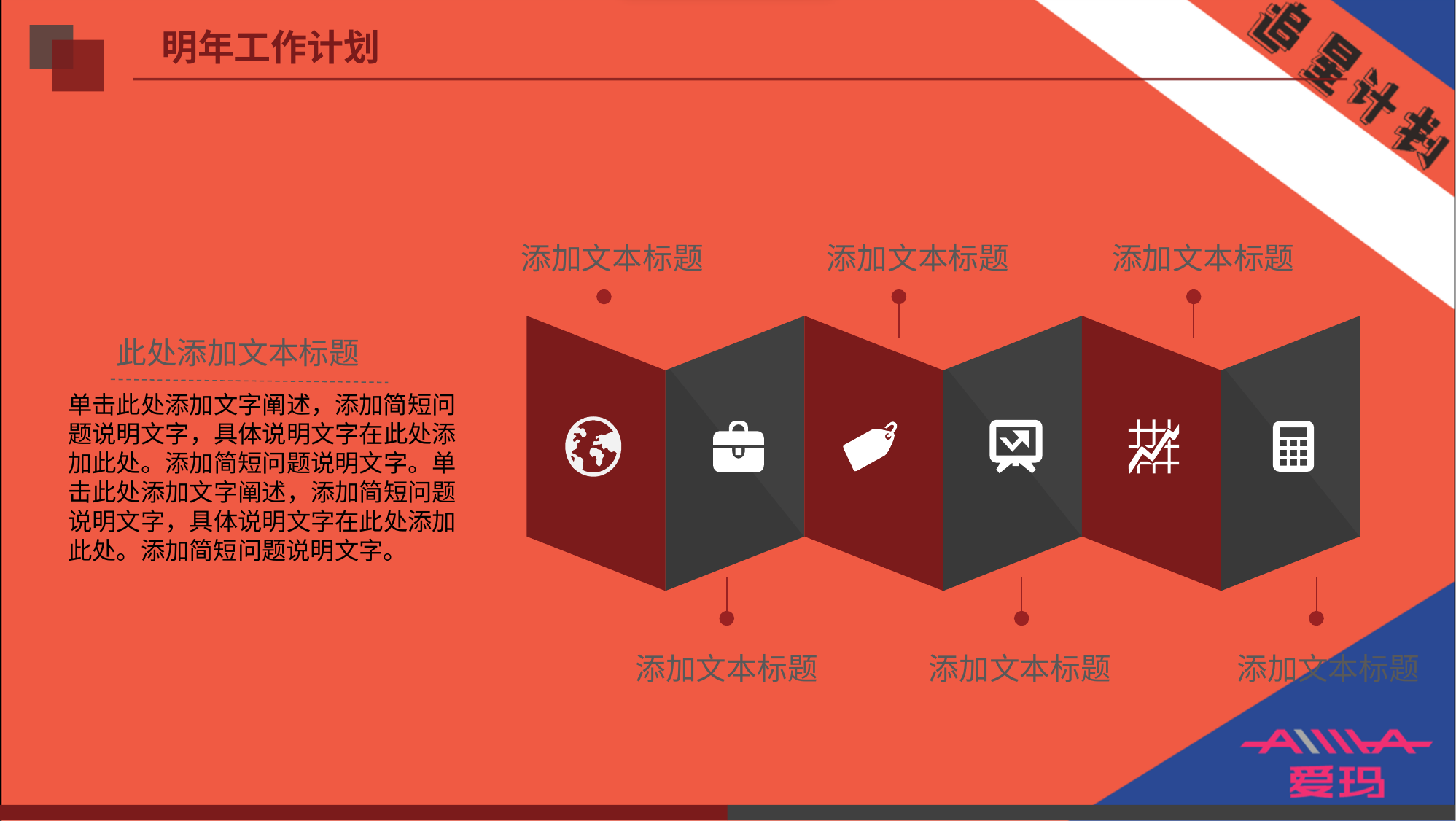

明年工作计划
添加文本标题
添加文本标题
添加文本标题

此处添加文本标题
单击此处添加文字阐述，添加简短问题说明文字，具体说明文字在此处添加此处。添加简短问题说明文字。单击此处添加文字阐述，添加简短问题说明文字，具体说明文字在此处添加此处。添加简短问题说明文字。
添加文本标题
添加文本标题
添加文本标题